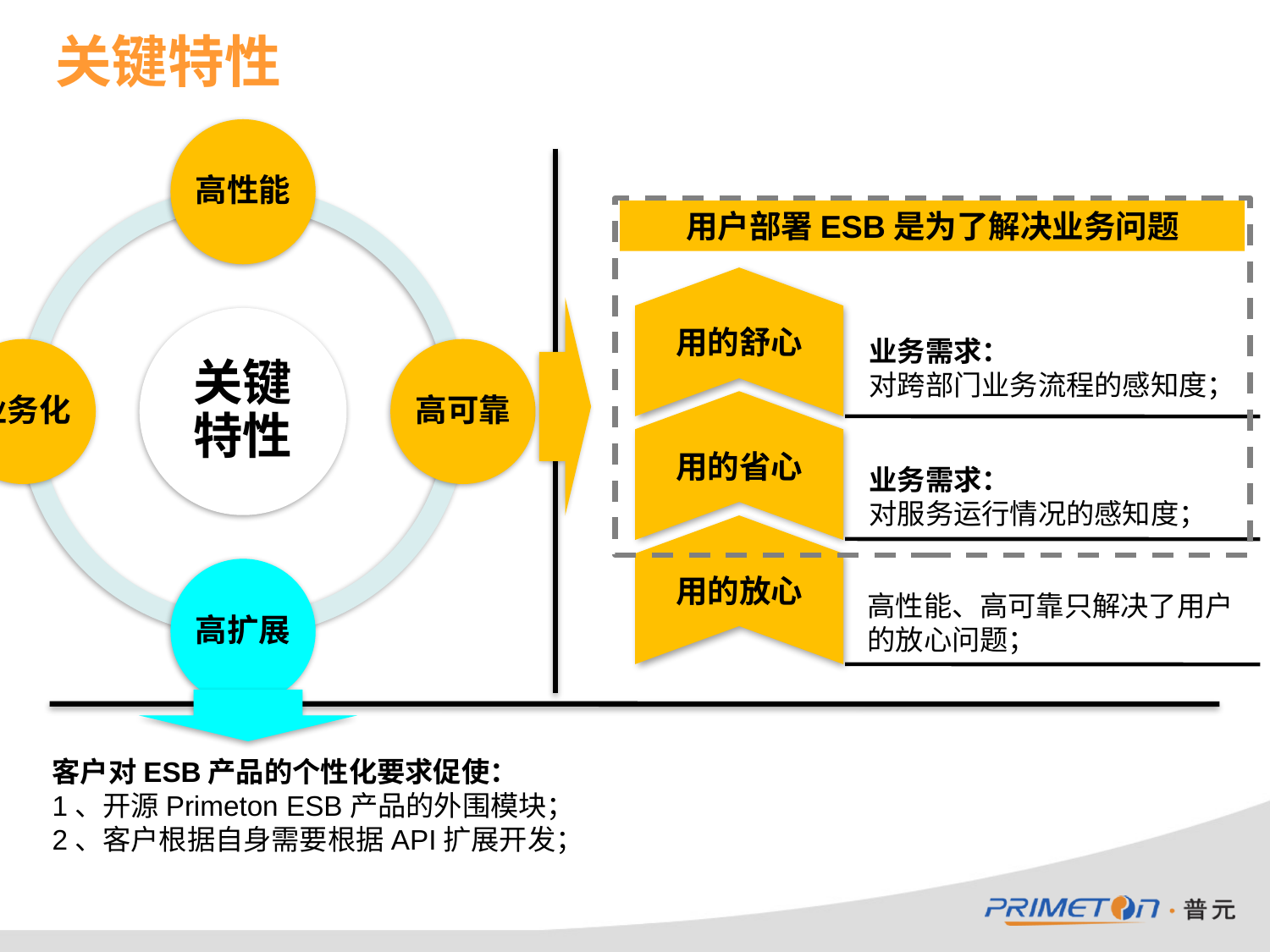

关键特性
关键特性
高性能
高可靠
高扩展
业务化

用户部署ESB是为了解决业务问题
用的舒心

业务需求：
对跨部门业务流程的感知度；
用的省心
业务需求：
对服务运行情况的感知度；
用的放心
高性能、高可靠只解决了用户的放心问题；

客户对ESB产品的个性化要求促使：
1、开源Primeton ESB产品的外围模块；
2、客户根据自身需要根据API扩展开发；